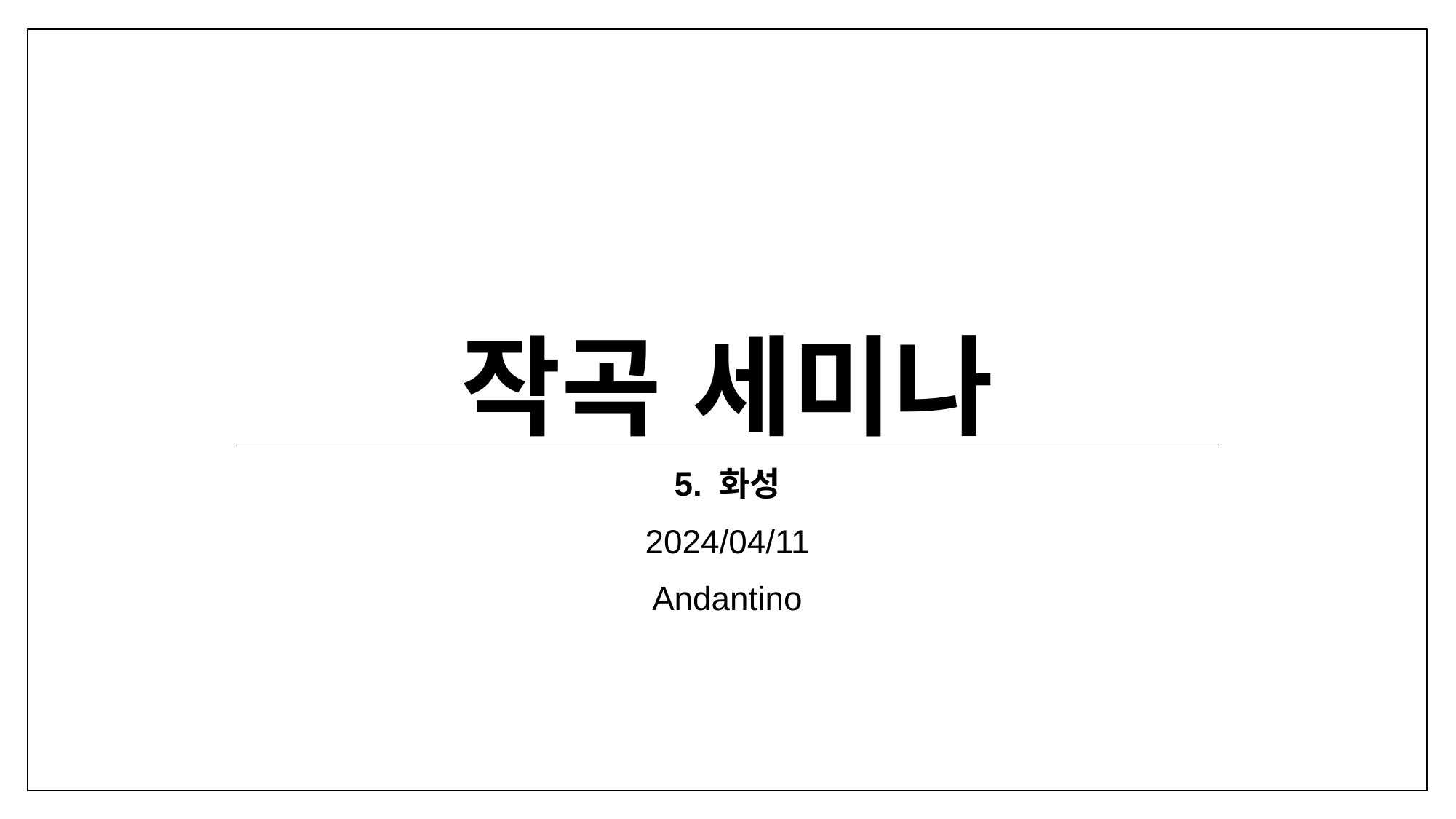

# 작곡 세미나
5. 화성
2024/04/11
Andantino